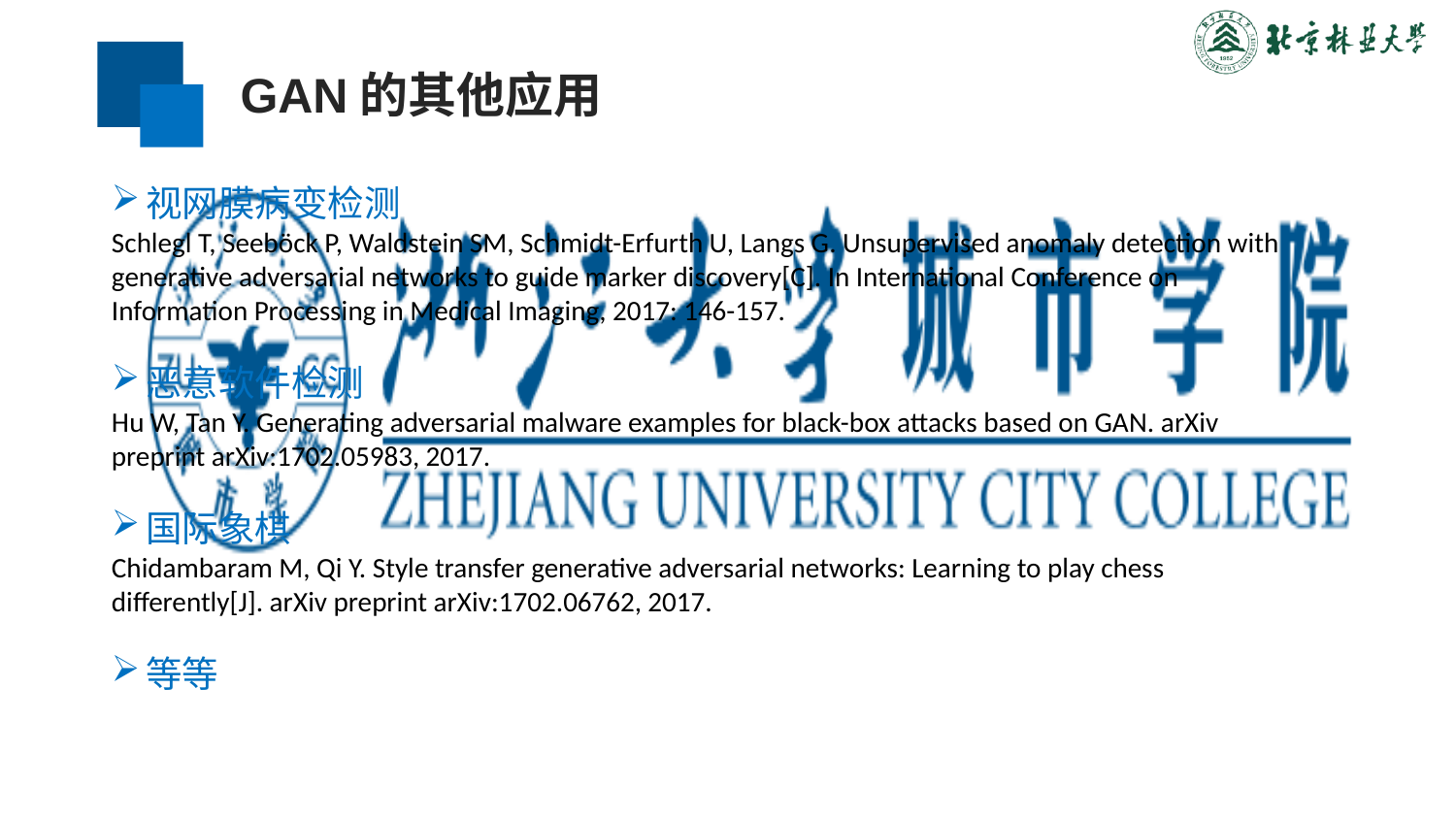

GAN的其他应用
视网膜病变检测
Schlegl T, Seeböck P, Waldstein SM, Schmidt-Erfurth U, Langs G. Unsupervised anomaly detection with generative adversarial networks to guide marker discovery[C]. In International Conference on Information Processing in Medical Imaging, 2017: 146-157.

恶意软件检测
Hu W, Tan Y. Generating adversarial malware examples for black-box attacks based on GAN. arXiv preprint arXiv:1702.05983, 2017.

国际象棋
Chidambaram M, Qi Y. Style transfer generative adversarial networks: Learning to play chess differently[J]. arXiv preprint arXiv:1702.06762, 2017.

等等